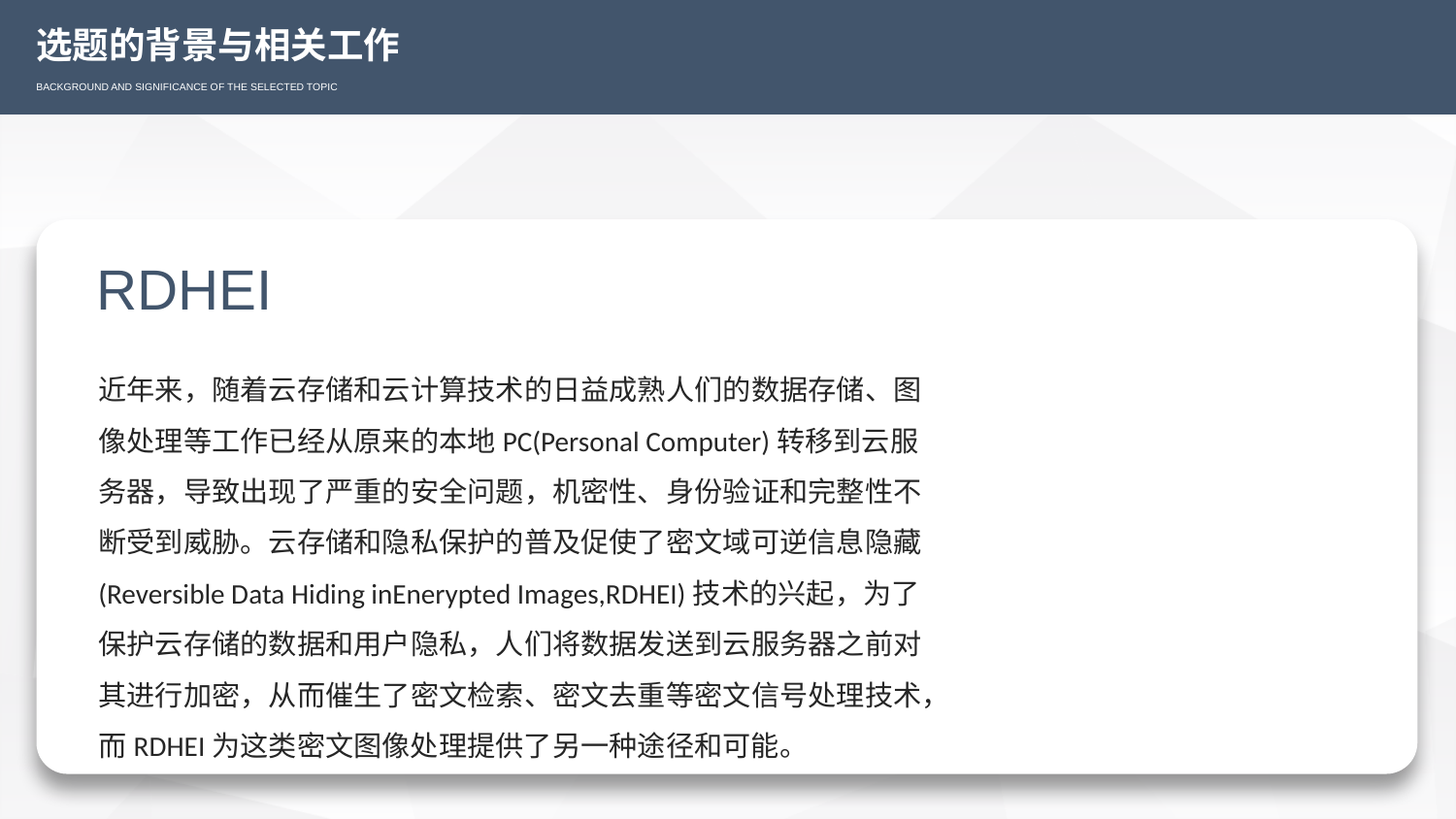

选题的背景与相关工作
BACKGROUND AND SIGNIFICANCE OF THE SELECTED TOPIC

RDHEI
近年来，随着云存储和云计算技术的日益成熟人们的数据存储、图像处理等工作已经从原来的本地PC(Personal Computer)转移到云服务器，导致出现了严重的安全问题，机密性、身份验证和完整性不断受到威胁。云存储和隐私保护的普及促使了密文域可逆信息隐藏(Reversible Data Hiding inEnerypted Images,RDHEI)技术的兴起，为了保护云存储的数据和用户隐私，人们将数据发送到云服务器之前对其进行加密，从而催生了密文检索、密文去重等密文信号处理技术，而RDHEI为这类密文图像处理提供了另一种途径和可能。